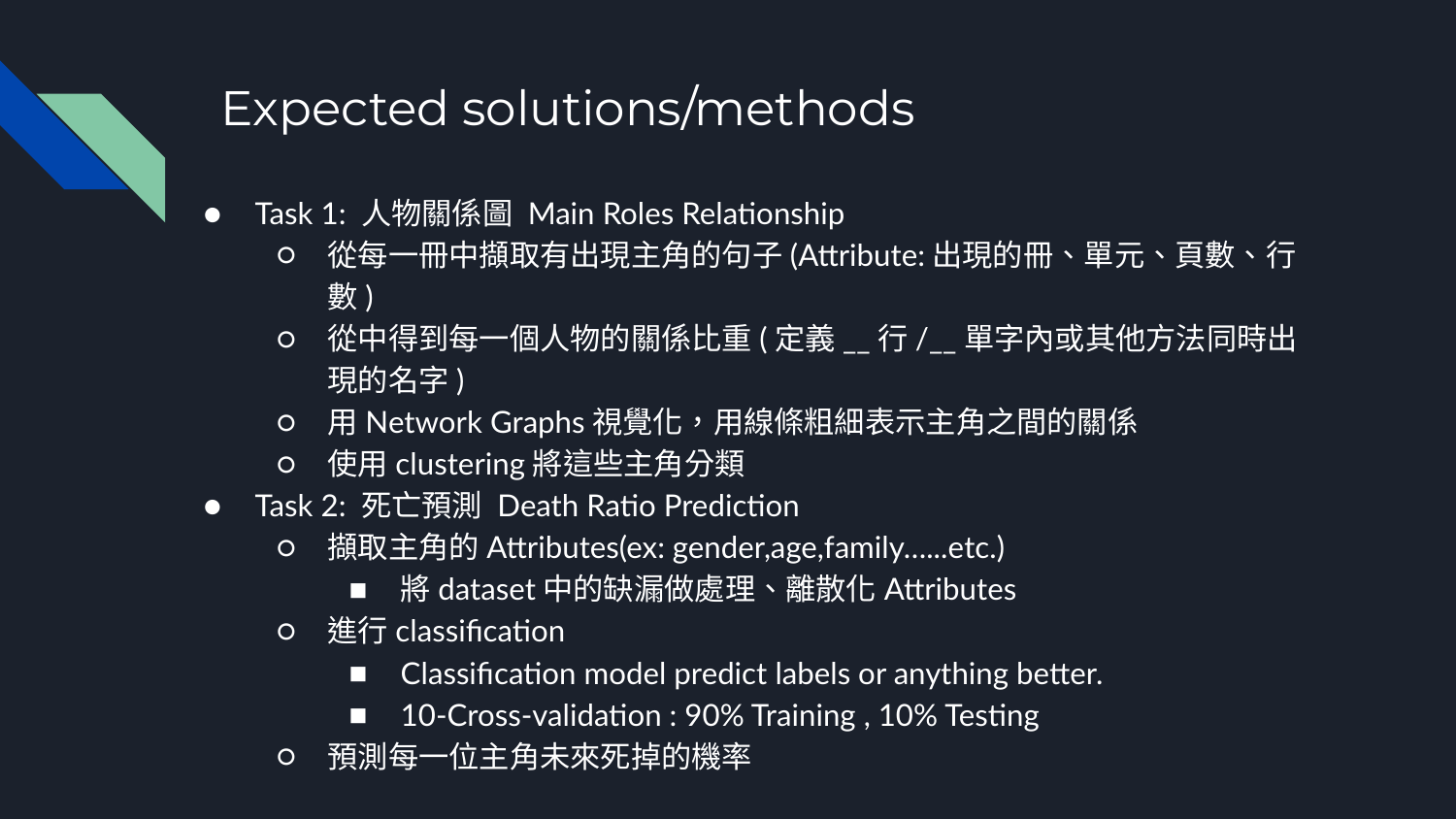

# Expected solutions/methods
Task 1: 人物關係圖 Main Roles Relationship
從每一冊中擷取有出現主角的句子(Attribute:出現的冊、單元、頁數、行數)
從中得到每一個人物的關係比重(定義__行/__單字內或其他方法同時出現的名字)
用Network Graphs視覺化，用線條粗細表示主角之間的關係
使用clustering將這些主角分類
Task 2: 死亡預測 Death Ratio Prediction
擷取主角的Attributes(ex: gender,age,family…...etc.)
將dataset中的缺漏做處理、離散化Attributes
進行classification
Classification model predict labels or anything better.
10-Cross-validation : 90% Training , 10% Testing
預測每一位主角未來死掉的機率